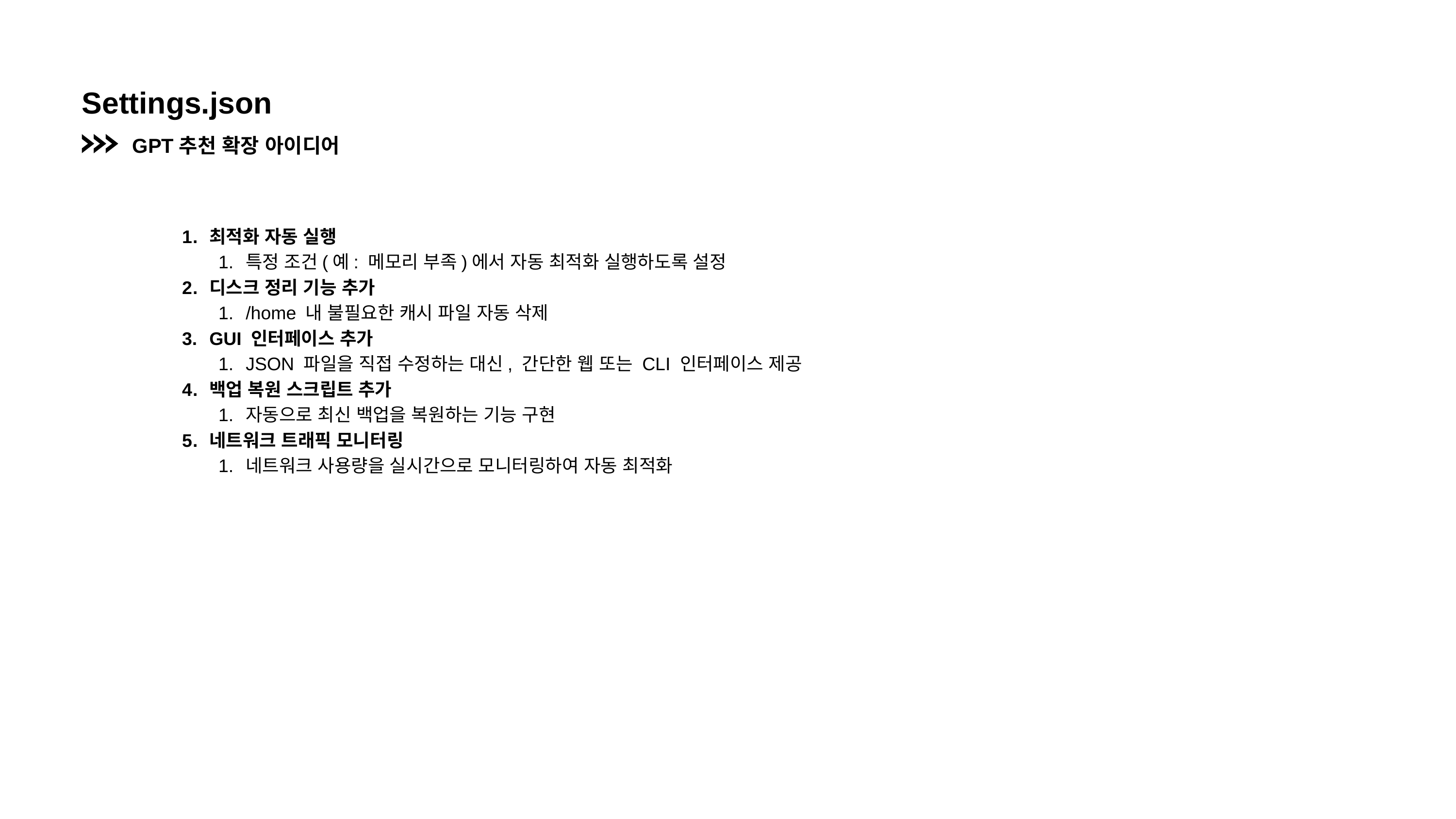

Settings.json
GPT추천 확장 아이디어

최적화 자동 실행
특정 조건(예: 메모리 부족)에서 자동 최적화 실행하도록 설정
디스크 정리 기능 추가
/home 내 불필요한 캐시 파일 자동 삭제
GUI 인터페이스 추가
JSON 파일을 직접 수정하는 대신, 간단한 웹 또는 CLI 인터페이스 제공
백업 복원 스크립트 추가
자동으로 최신 백업을 복원하는 기능 구현
네트워크 트래픽 모니터링
네트워크 사용량을 실시간으로 모니터링하여 자동 최적화